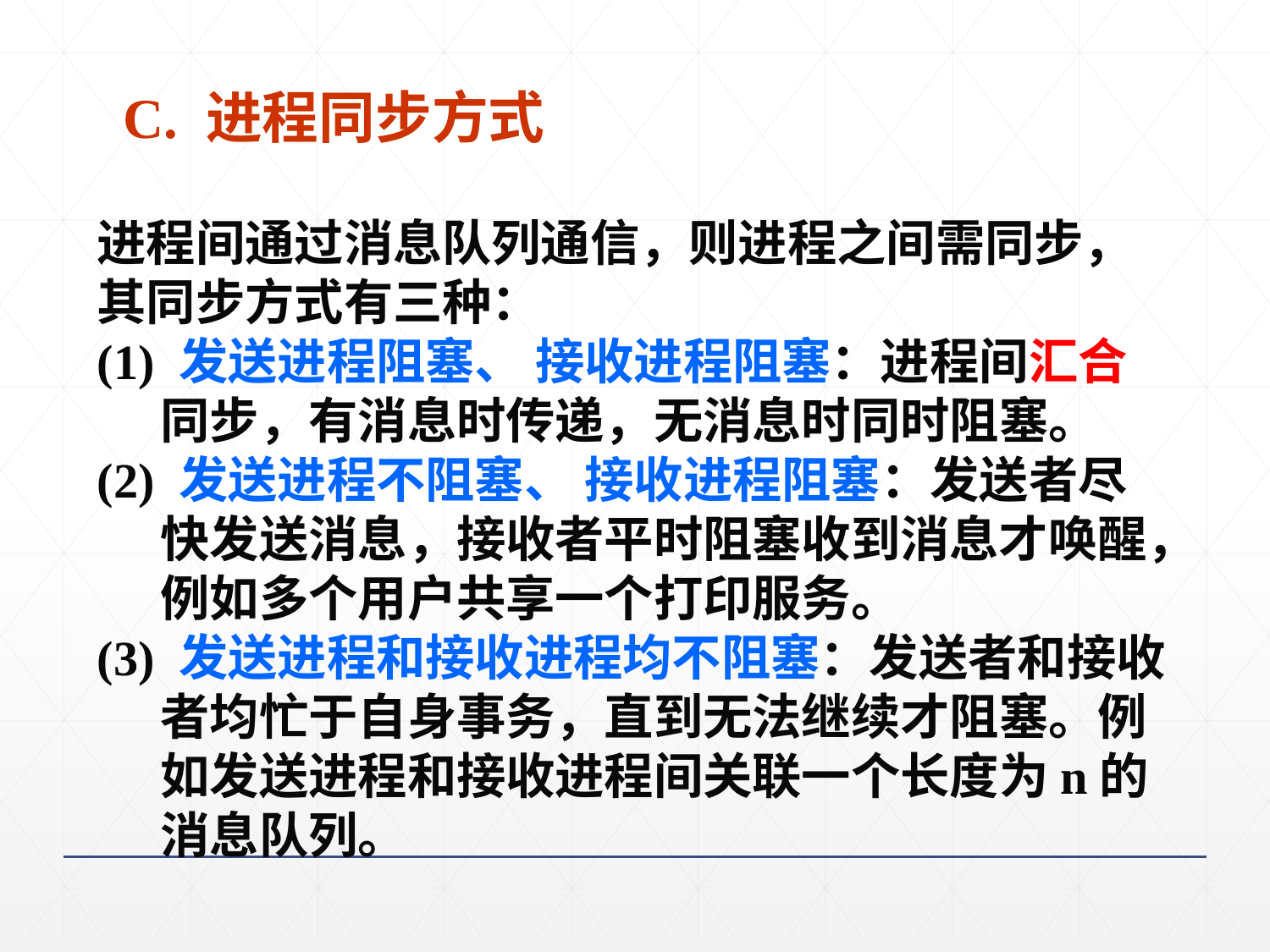

C. 进程同步方式
进程间通过消息队列通信，则进程之间需同步，
其同步方式有三种：
(1) 发送进程阻塞、 接收进程阻塞：进程间汇合同步，有消息时传递，无消息时同时阻塞。
(2) 发送进程不阻塞、 接收进程阻塞：发送者尽快发送消息，接收者平时阻塞收到消息才唤醒，例如多个用户共享一个打印服务。
(3) 发送进程和接收进程均不阻塞：发送者和接收者均忙于自身事务，直到无法继续才阻塞。例如发送进程和接收进程间关联一个长度为n的消息队列。